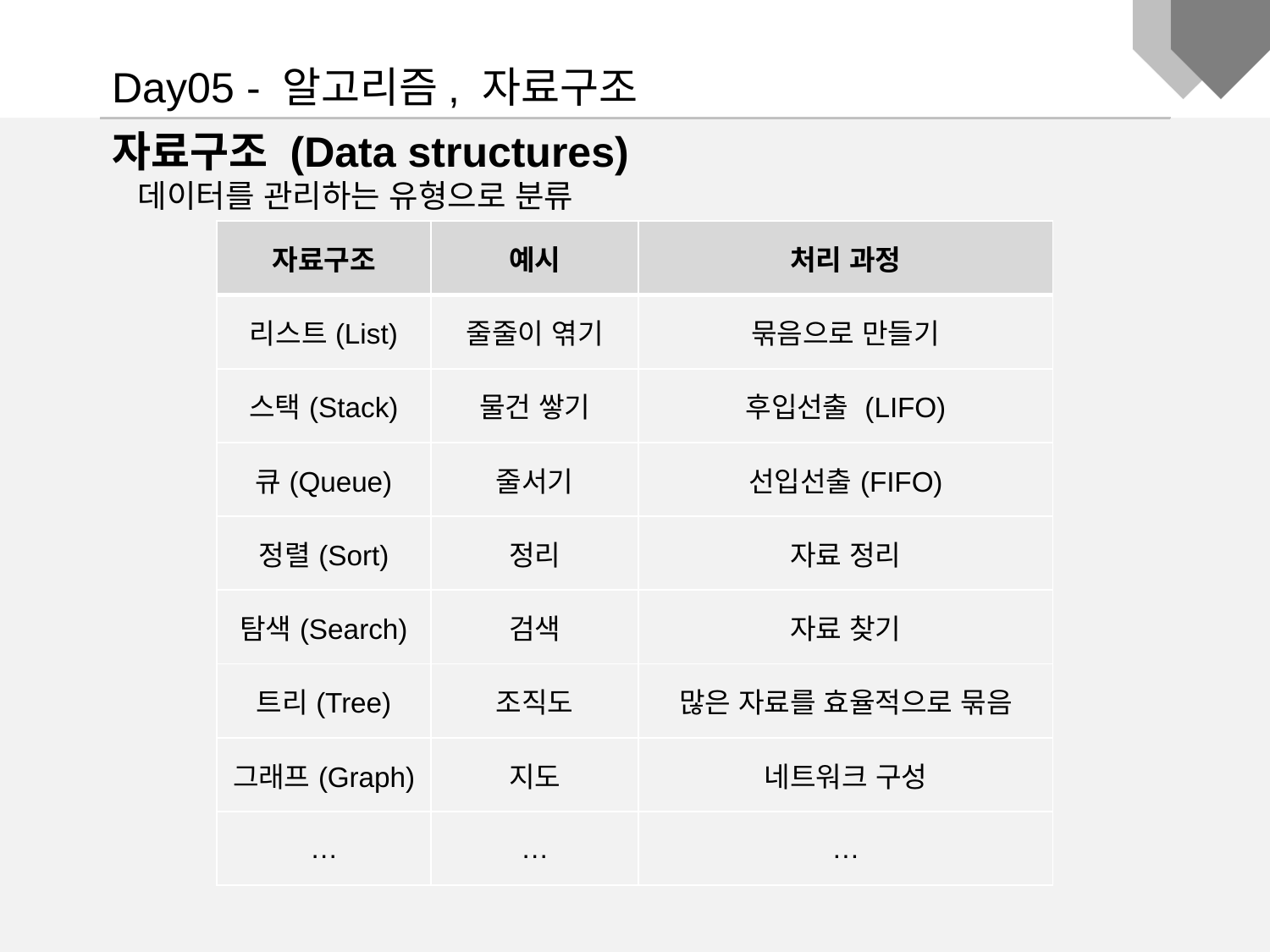

Day05 - 알고리즘, 자료구조
자료구조 (Data structures)
  데이터를 관리하는 유형으로 분류
| 자료구조 | 예시 | 처리 과정 |
| --- | --- | --- |
| 리스트(List) | 줄줄이 엮기 | 묶음으로 만들기 |
| 스택(Stack) | 물건 쌓기 | 후입선출 (LIFO) |
| 큐(Queue) | 줄서기 | 선입선출(FIFO) |
| 정렬(Sort) | 정리 | 자료 정리 |
| 탐색(Search) | 검색 | 자료 찾기 |
| 트리(Tree) | 조직도 | 많은 자료를 효율적으로 묶음 |
| 그래프(Graph) | 지도 | 네트워크 구성 |
| … | … | … |